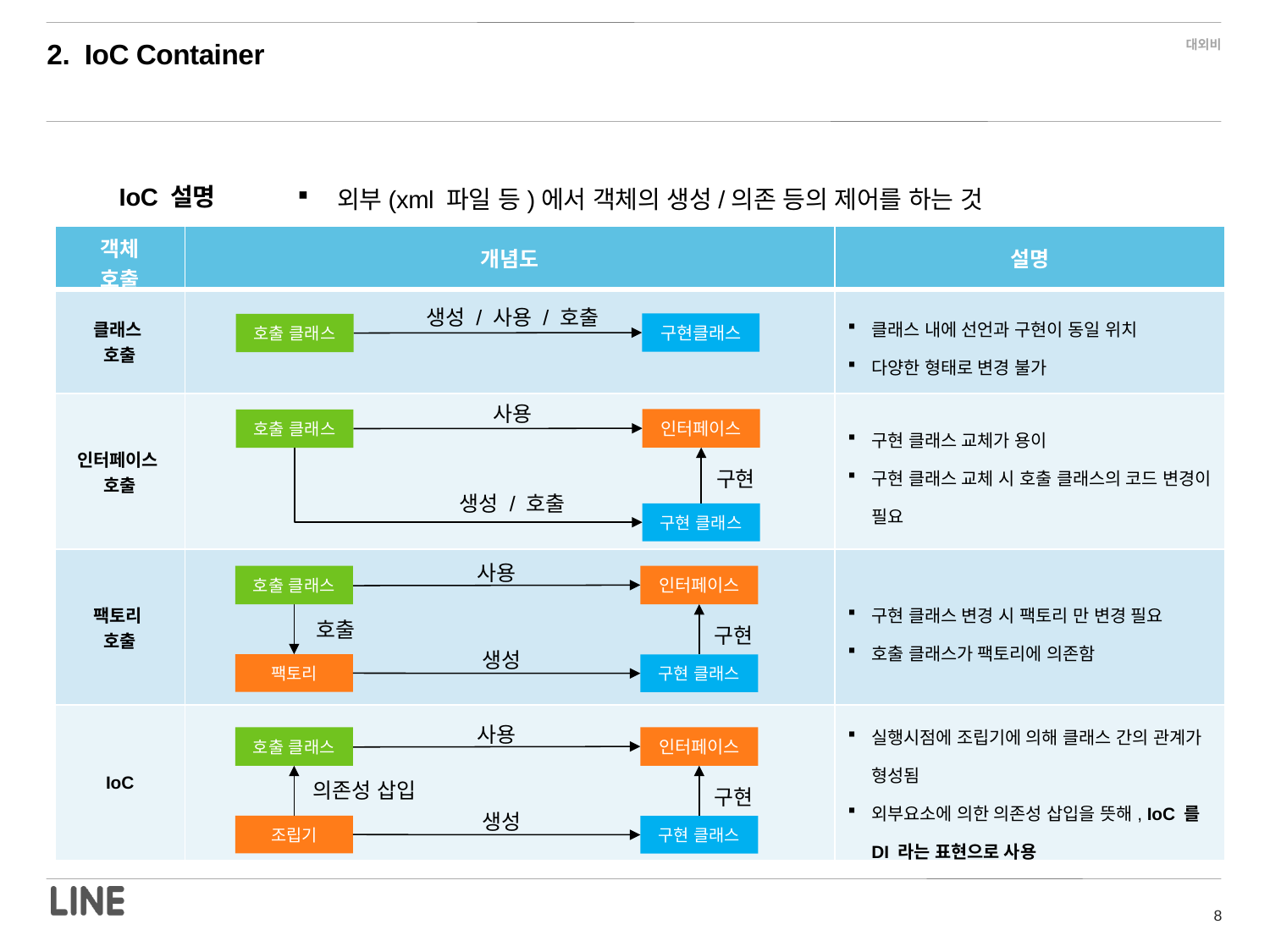

2.  IoC Container
IoC 설명
외부(xml 파일 등)에서 객체의 생성/의존 등의 제어를 하는 것
| 객체 호출 | 개념도 | 설명 |
| --- | --- | --- |
| 클래스 호출 |  | 클래스 내에 선언과 구현이 동일 위치 다양한 형태로 변경 불가 |
| 인터페이스 호출 |  | 구현 클래스 교체가 용이 구현 클래스 교체 시 호출 클래스의 코드 변경이 필요 |
| 팩토리 호출 |  | 구현 클래스 변경 시 팩토리 만 변경 필요 호출 클래스가 팩토리에 의존함 |
| IoC |  | 실행시점에 조립기에 의해 클래스 간의 관계가 형성됨 외부요소에 의한 의존성 삽입을 뜻해, IoC 를 DI 라는 표현으로 사용 |
생성 / 사용 / 호출
구현클래스
호출 클래스
사용
인터페이스
호출 클래스
구현
생성 / 호출
구현 클래스
사용
호출 클래스
인터페이스
호출
구현
생성
팩토리
구현 클래스
사용
호출 클래스
인터페이스
의존성 삽입
구현
생성
조립기
구현 클래스